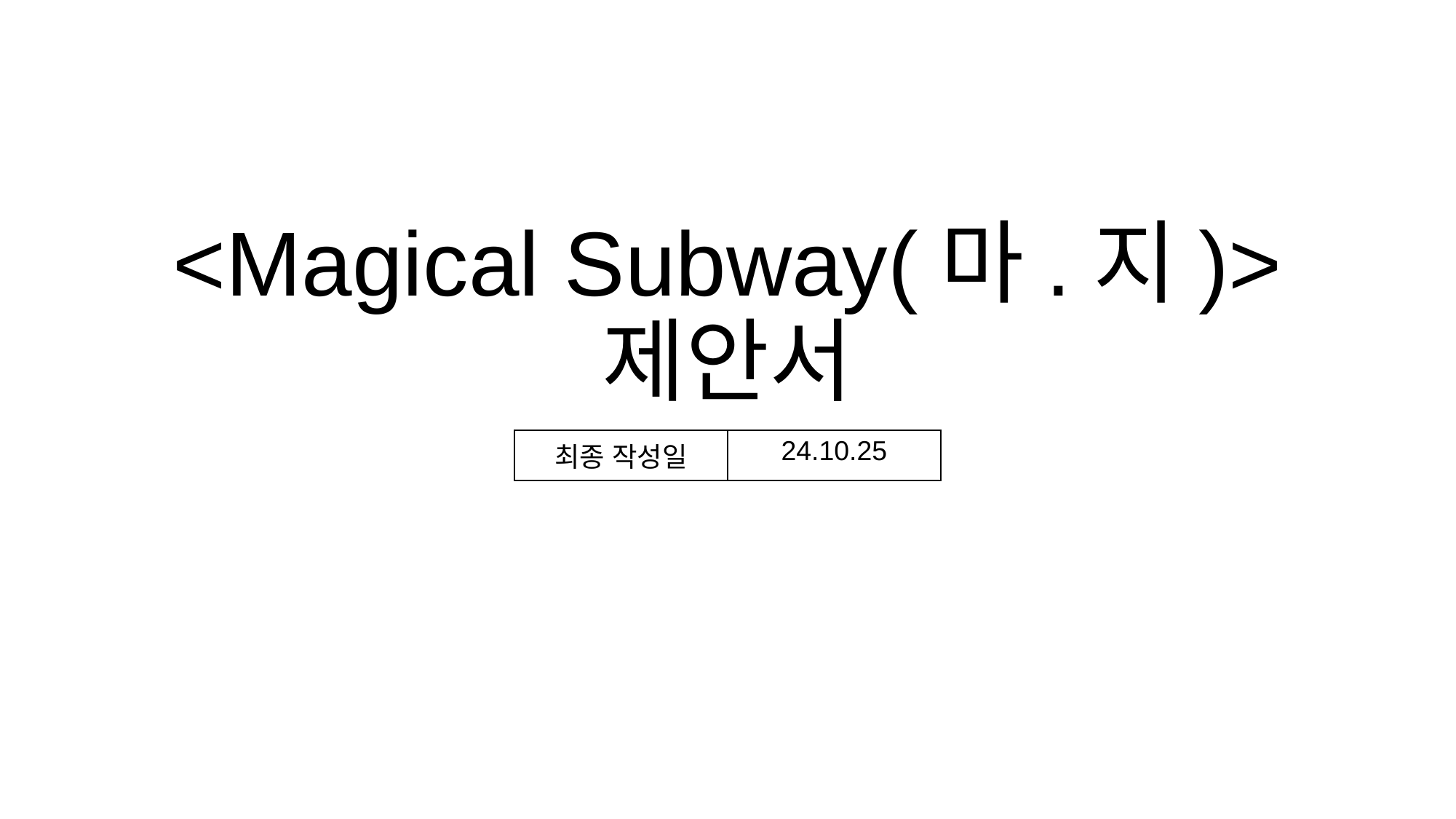

# <Magical Subway(마.지)> 제안서
| 최종 작성일 | 24.10.25 |
| --- | --- |